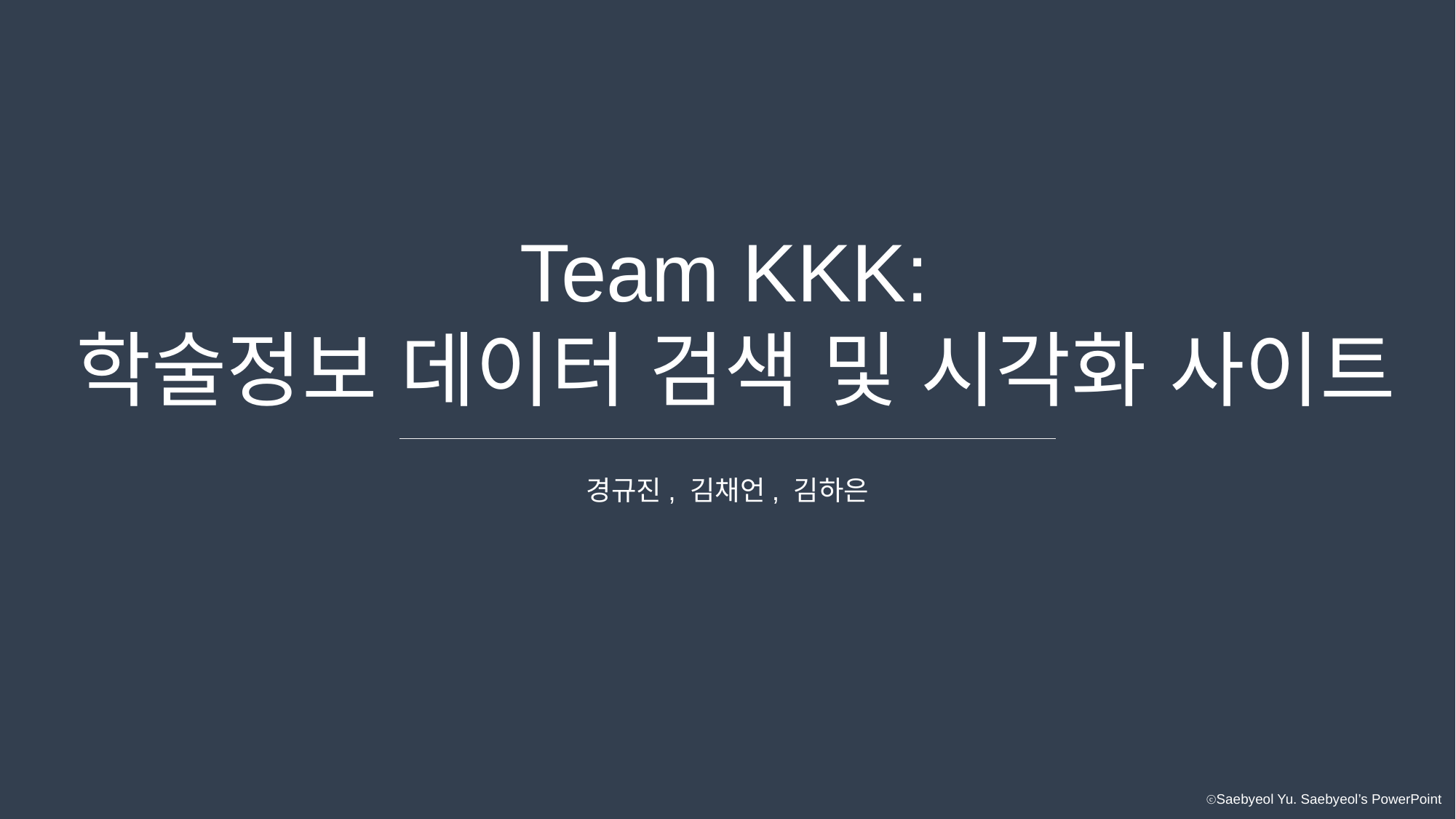

Team KKK:
학술정보 데이터 검색 및 시각화 사이트
경규진, 김채언, 김하은